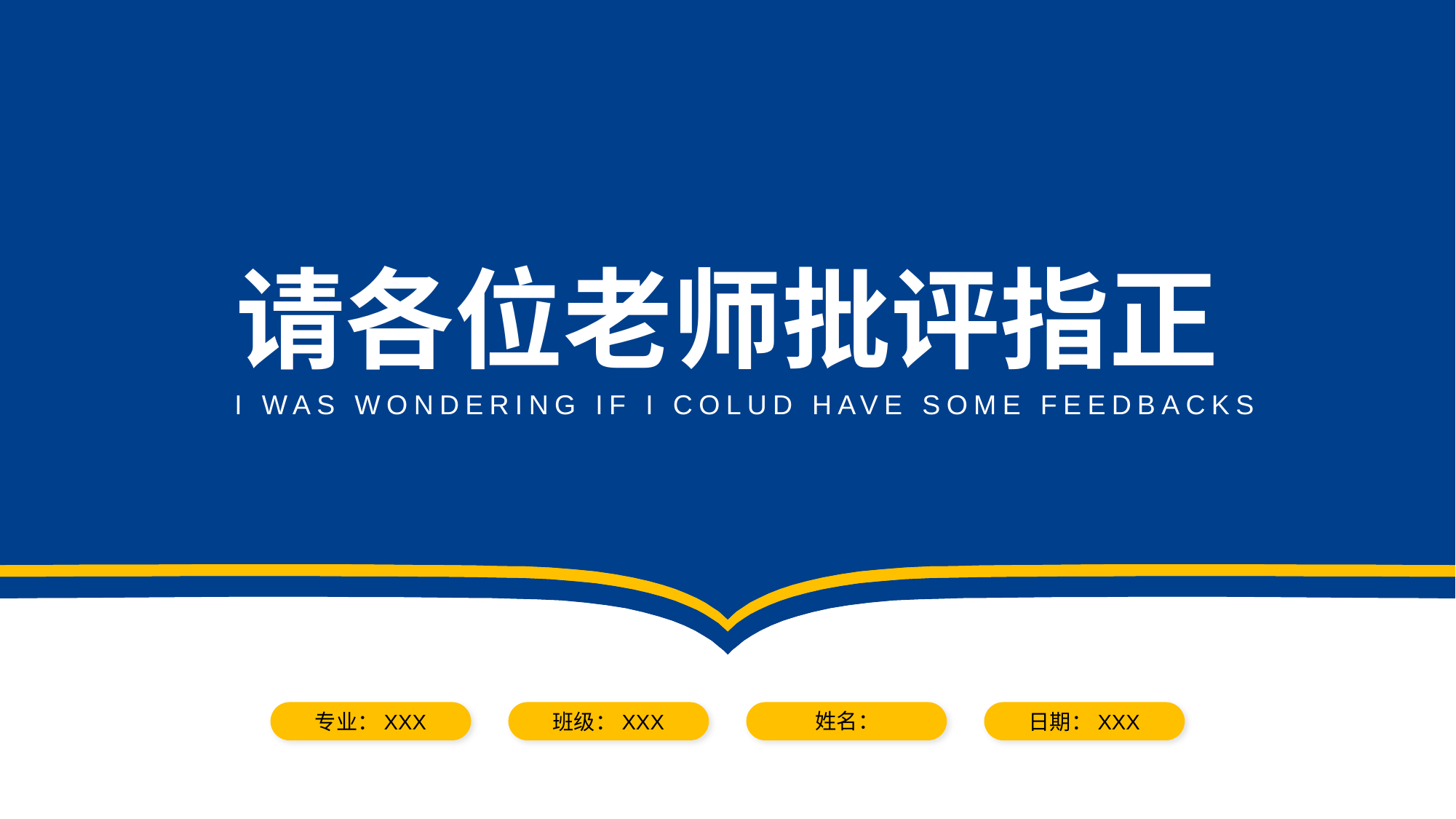

请各位老师批评指正
I WAS WONDERING IF I COLUD HAVE SOME FEEDBACKS

专业：XXX

班级：XXX

姓名：

日期：XXX